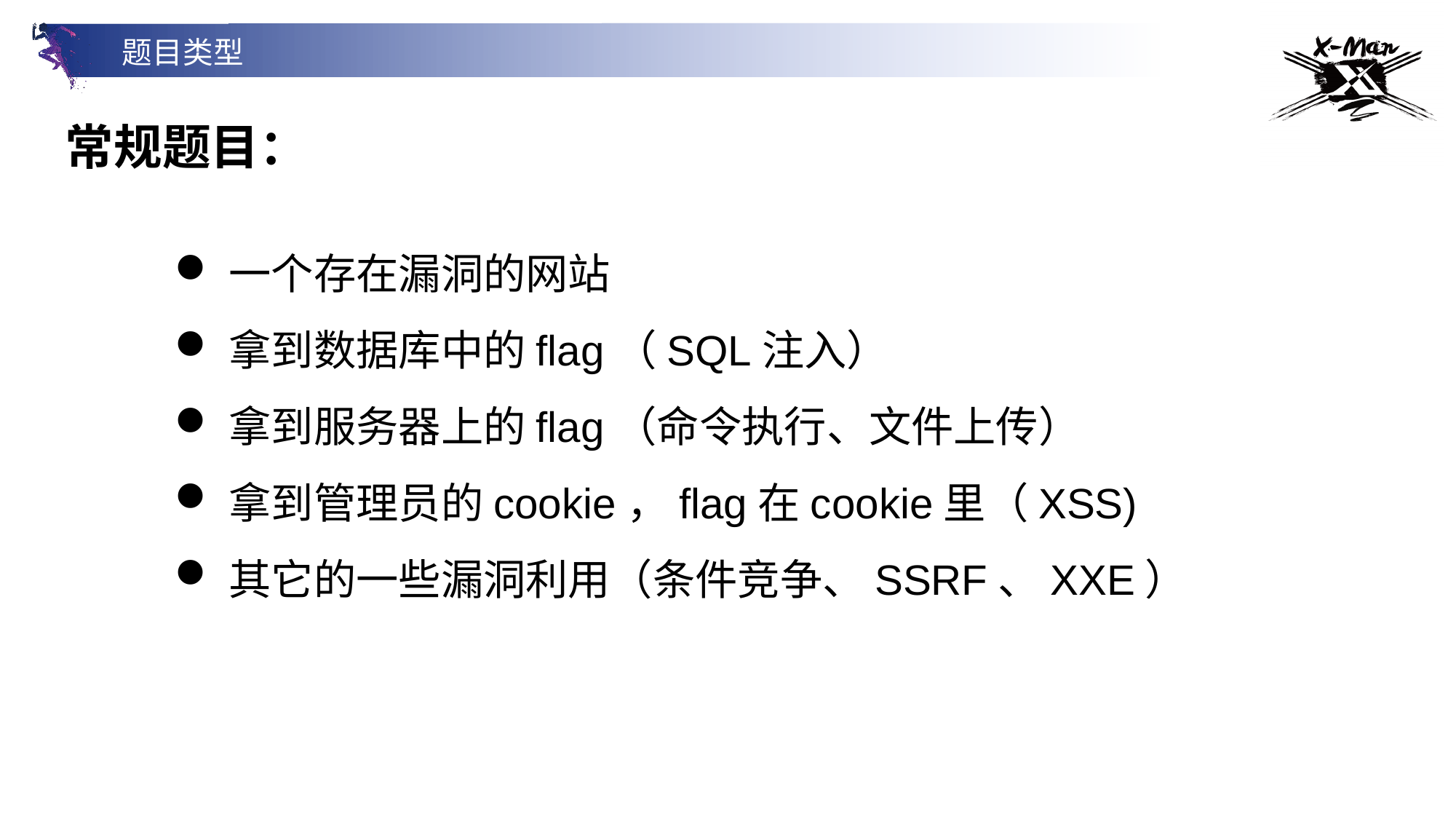

题目类型
常规题目：
一个存在漏洞的网站
拿到数据库中的flag（SQL注入）
拿到服务器上的flag（命令执行、文件上传）
拿到管理员的cookie，flag在cookie里（XSS)
其它的一些漏洞利用（条件竞争、SSRF、XXE）